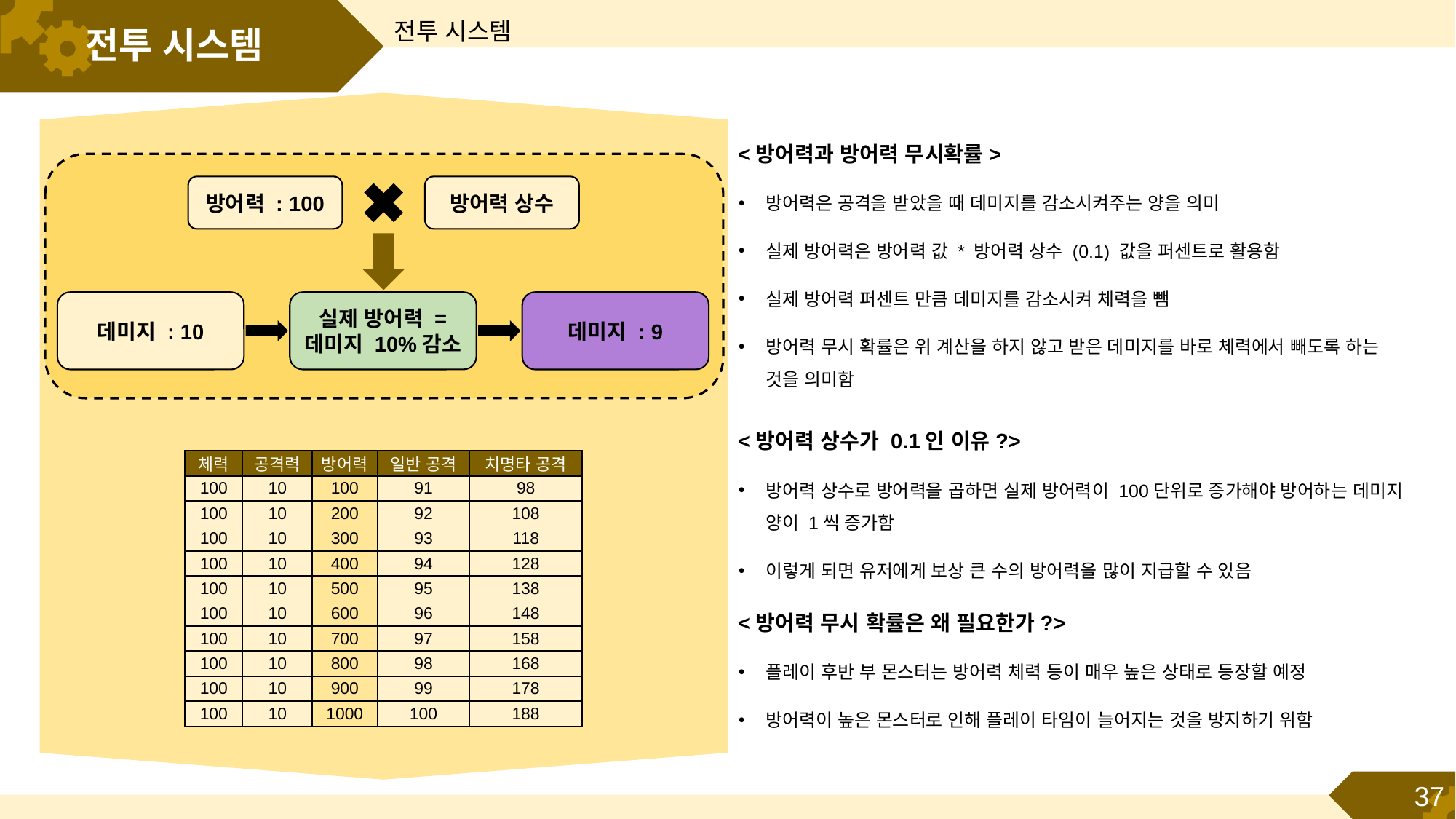

전투 시스템
# 전투 시스템

<방어력과 방어력 무시확률>
방어력은 공격을 받았을 때 데미지를 감소시켜주는 양을 의미
실제 방어력은 방어력 값 * 방어력 상수 (0.1) 값을 퍼센트로 활용함
실제 방어력 퍼센트 만큼 데미지를 감소시켜 체력을 뺌
방어력 무시 확률은 위 계산을 하지 않고 받은 데미지를 바로 체력에서 빼도록 하는 것을 의미함

방어력 : 100
방어력 상수

데미지 : 10
실제 방어력 =
데미지 10%감소
데미지 : 9

<방어력 상수가 0.1인 이유?>
방어력 상수로 방어력을 곱하면 실제 방어력이 100단위로 증가해야 방어하는 데미지 양이 1씩 증가함
이렇게 되면 유저에게 보상 큰 수의 방어력을 많이 지급할 수 있음
<방어력 무시 확률은 왜 필요한가?>
플레이 후반 부 몬스터는 방어력 체력 등이 매우 높은 상태로 등장할 예정
방어력이 높은 몬스터로 인해 플레이 타임이 늘어지는 것을 방지하기 위함
| 체력 | 공격력 | 방어력 | 일반 공격 | 치명타 공격 |
| --- | --- | --- | --- | --- |
| 100 | 10 | 100 | 91 | 98 |
| 100 | 10 | 200 | 92 | 108 |
| 100 | 10 | 300 | 93 | 118 |
| 100 | 10 | 400 | 94 | 128 |
| 100 | 10 | 500 | 95 | 138 |
| 100 | 10 | 600 | 96 | 148 |
| 100 | 10 | 700 | 97 | 158 |
| 100 | 10 | 800 | 98 | 168 |
| 100 | 10 | 900 | 99 | 178 |
| 100 | 10 | 1000 | 100 | 188 |
37